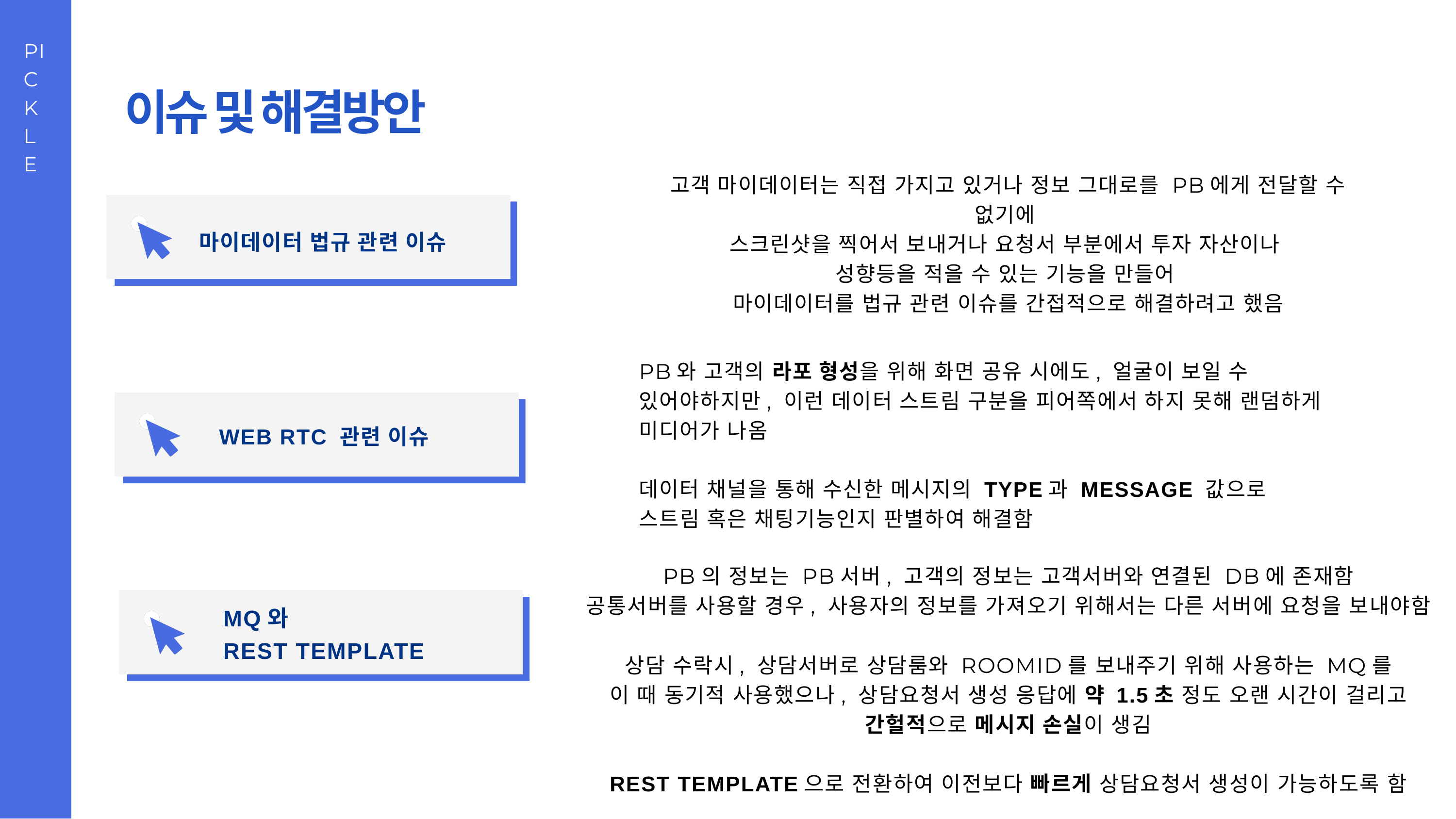

PICKLE
이슈 및 해결방안
고객 마이데이터는 직접 가지고 있거나 정보 그대로를 PB에게 전달할 수 없기에
스크린샷을 찍어서 보내거나 요청서 부분에서 투자 자산이나
성향등을 적을 수 있는 기능을 만들어
마이데이터를 법규 관련 이슈를 간접적으로 해결하려고 했음

마이데이터 법규 관련 이슈
PB와 고객의 라포 형성을 위해 화면 공유 시에도, 얼굴이 보일 수 있어야하지만, 이런 데이터 스트림 구분을 피어쪽에서 하지 못해 랜덤하게 미디어가 나옴

데이터 채널을 통해 수신한 메시지의 TYPE과 MESSAGE 값으로
스트림 혹은 채팅기능인지 판별하여 해결함

WEB RTC 관련 이슈
PB의 정보는 PB서버, 고객의 정보는 고객서버와 연결된 DB에 존재함
공통서버를 사용할 경우, 사용자의 정보를 가져오기 위해서는 다른 서버에 요청을 보내야함

상담 수락시, 상담서버로 상담룸와 ROOMID를 보내주기 위해 사용하는 MQ를
이 때 동기적 사용했으나, 상담요청서 생성 응답에 약 1.5초 정도 오랜 시간이 걸리고
간헐적으로 메시지 손실이 생김

REST TEMPLATE으로 전환하여 이전보다 빠르게 상담요청서 생성이 가능하도록 함

MQ와
REST TEMPLATE